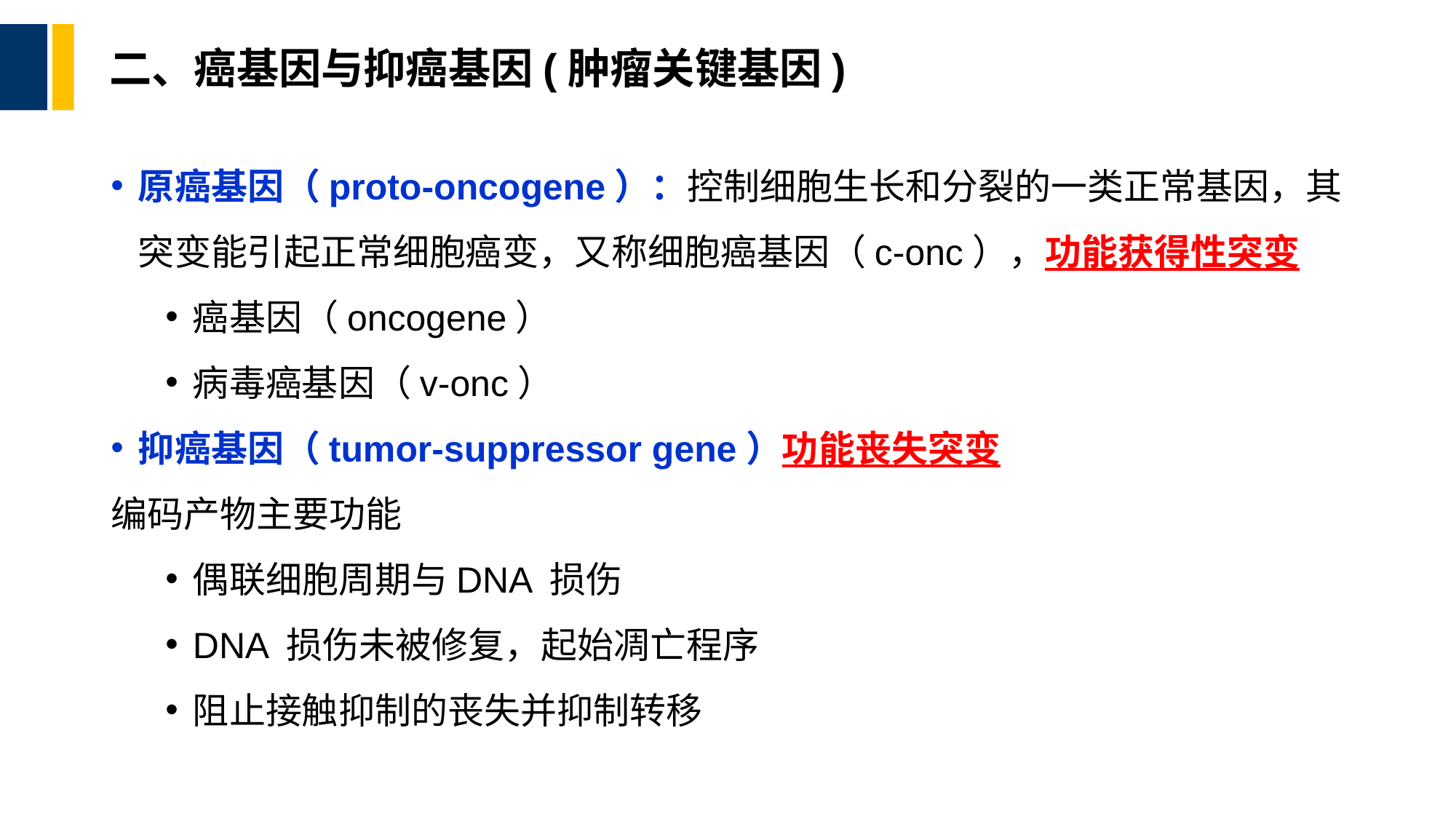

# 二、癌基因与抑癌基因(肿瘤关键基因)
原癌基因（proto-oncogene）：控制细胞生长和分裂的一类正常基因，其突变能引起正常细胞癌变，又称细胞癌基因（c-onc），功能获得性突变
癌基因（oncogene）
病毒癌基因（v-onc）
抑癌基因（tumor-suppressor gene）功能丧失突变
编码产物主要功能
偶联细胞周期与DNA 损伤
DNA 损伤未被修复，起始凋亡程序
阻止接触抑制的丧失并抑制转移